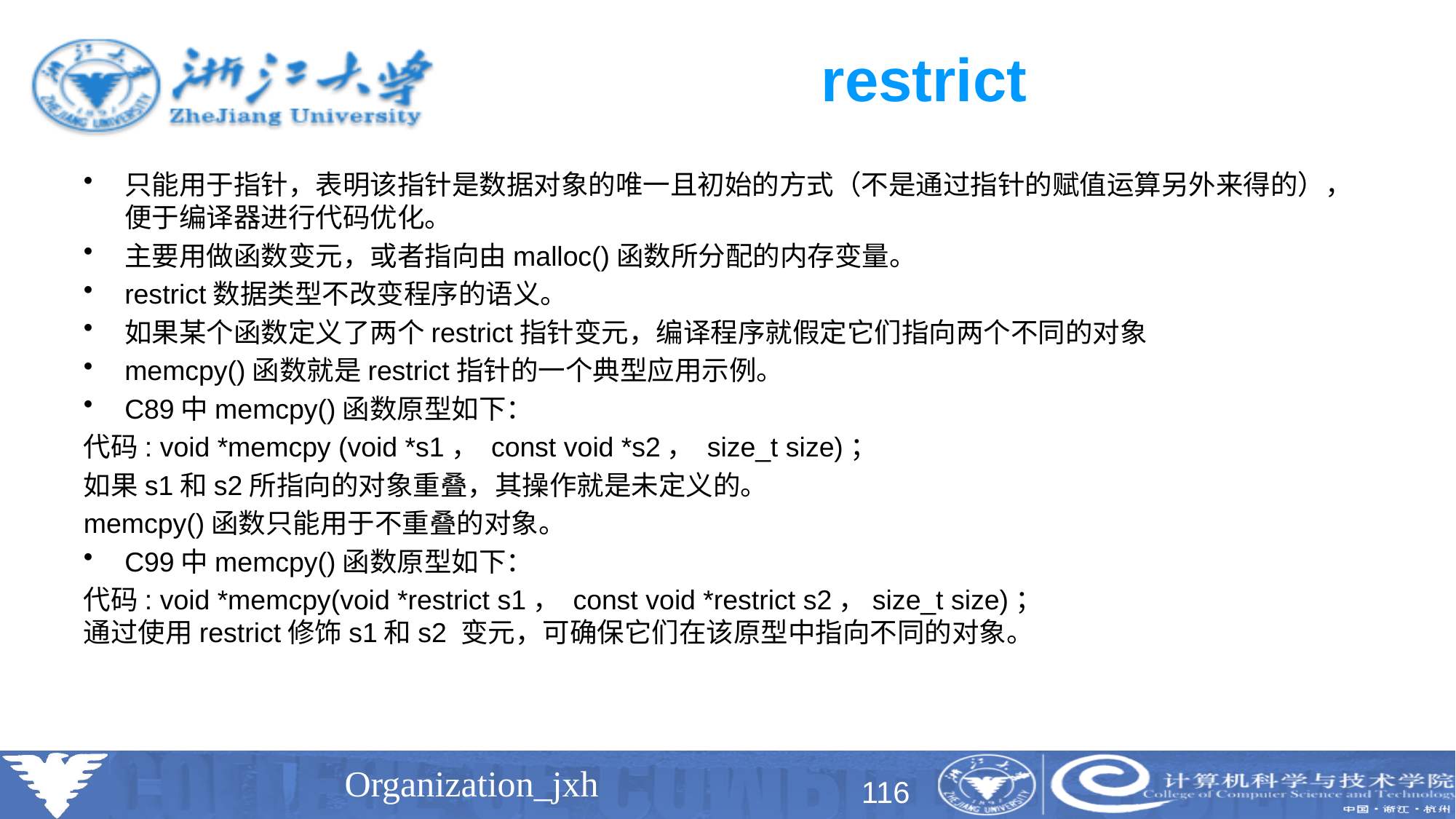

# restrict
只能用于指针，表明该指针是数据对象的唯一且初始的方式（不是通过指针的赋值运算另外来得的），便于编译器进行代码优化。
主要用做函数变元，或者指向由malloc()函数所分配的内存变量。
restrict数据类型不改变程序的语义。
如果某个函数定义了两个restrict指针变元，编译程序就假定它们指向两个不同的对象
memcpy()函数就是restrict指针的一个典型应用示例。
C89中memcpy()函数原型如下：
代码: void *memcpy (void *s1， const void *s2， size_t size)；
如果s1和s2所指向的对象重叠，其操作就是未定义的。
memcpy()函数只能用于不重叠的对象。
C99中memcpy()函数原型如下：
代码: void *memcpy(void *restrict s1， const void *restrict s2，size_t size)；
通过使用restrict修饰s1和s2 变元，可确保它们在该原型中指向不同的对象。